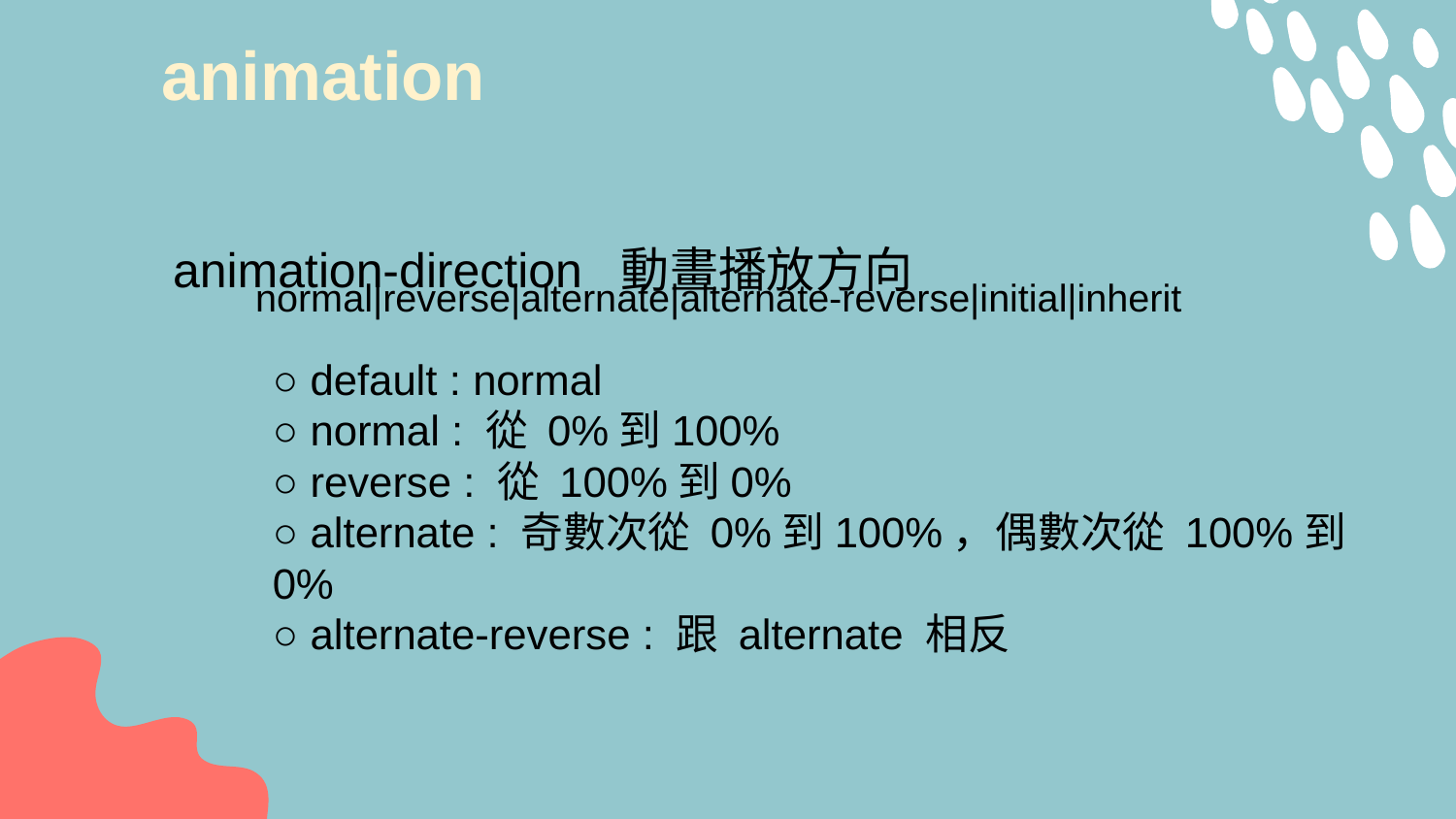

# animation
animation-direction  動畫播放方向
normal|reverse|alternate|alternate-reverse|initial|inherit
○ default : normal
○ normal : 從 0%到100%
○ reverse : 從 100%到0%
○ alternate : 奇數次從 0%到100%，偶數次從 100%到0%
○ alternate-reverse : 跟 alternate 相反